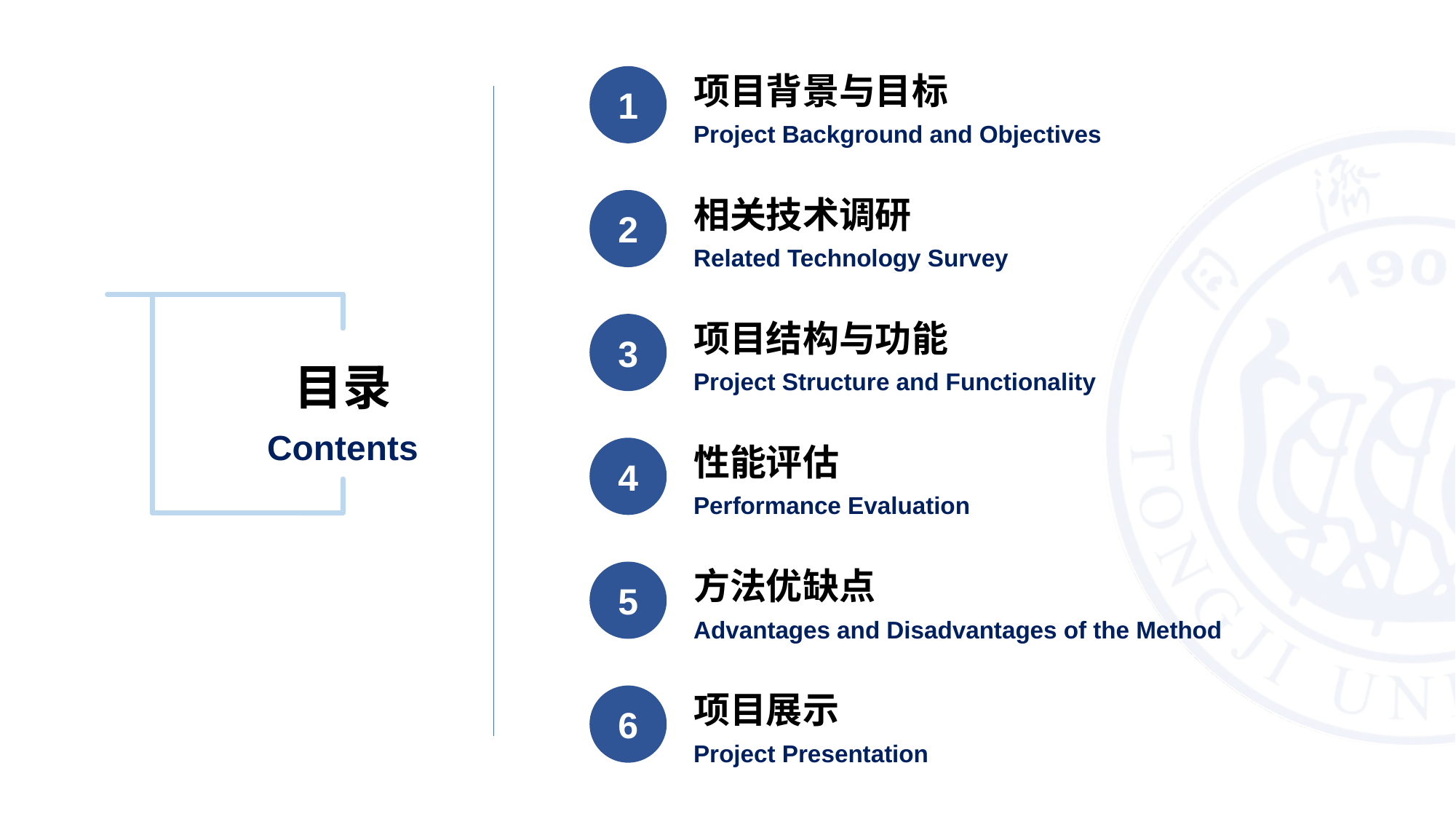

项目背景与目标
Project Background and Objectives
1
相关技术调研
Related Technology Survey
2
项目结构与功能
Project Structure and Functionality
3
性能评估
Performance Evaluation
4
方法优缺点
Advantages and Disadvantages of the Method
5
项目展示
Project Presentation
6
目录
Contents